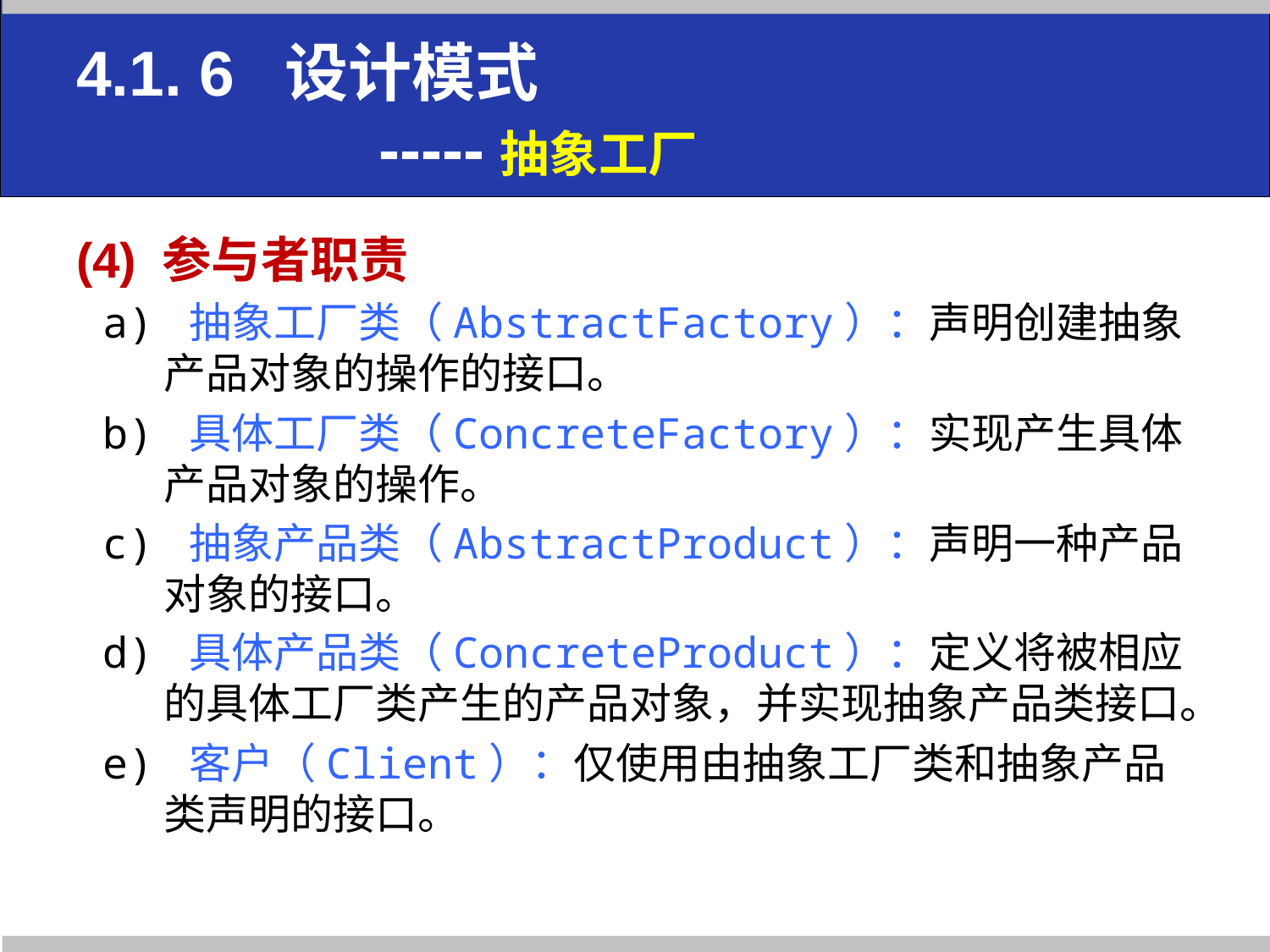

# 4.1. 6  设计模式 -----抽象工厂
(4) 参与者职责
a) 抽象工厂类（AbstractFactory）：声明创建抽象产品对象的操作的接口。
b) 具体工厂类（ConcreteFactory）：实现产生具体产品对象的操作。
c) 抽象产品类（AbstractProduct）：声明一种产品对象的接口。
d) 具体产品类（ConcreteProduct）：定义将被相应的具体工厂类产生的产品对象，并实现抽象产品类接口。
e) 客户（Client）：仅使用由抽象工厂类和抽象产品类声明的接口。
467